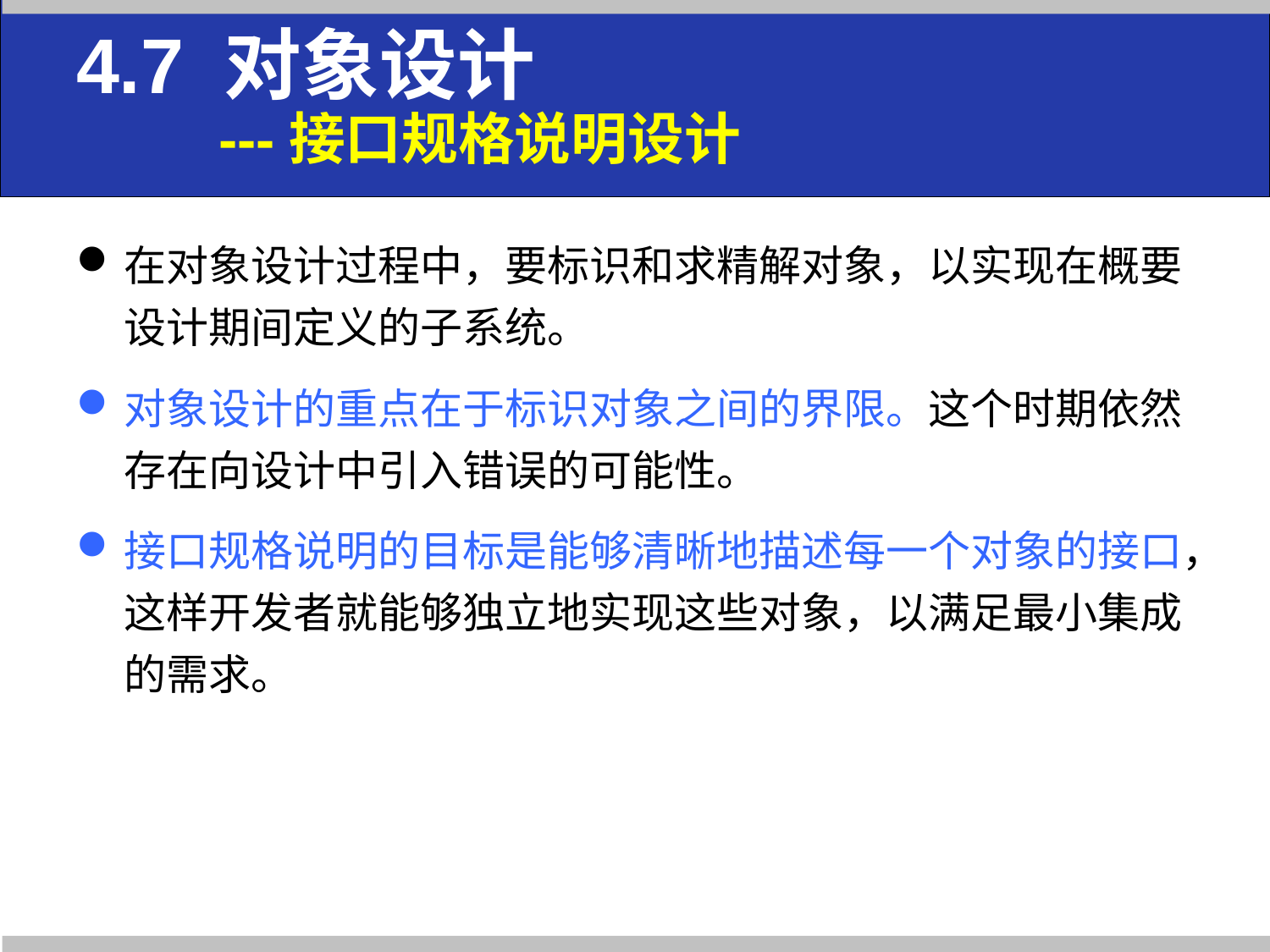

4.7 对象设计
          ---接口规格说明设计
在对象设计过程中，要标识和求精解对象，以实现在概要设计期间定义的子系统。
对象设计的重点在于标识对象之间的界限。这个时期依然存在向设计中引入错误的可能性。
接口规格说明的目标是能够清晰地描述每一个对象的接口，这样开发者就能够独立地实现这些对象，以满足最小集成的需求。
631